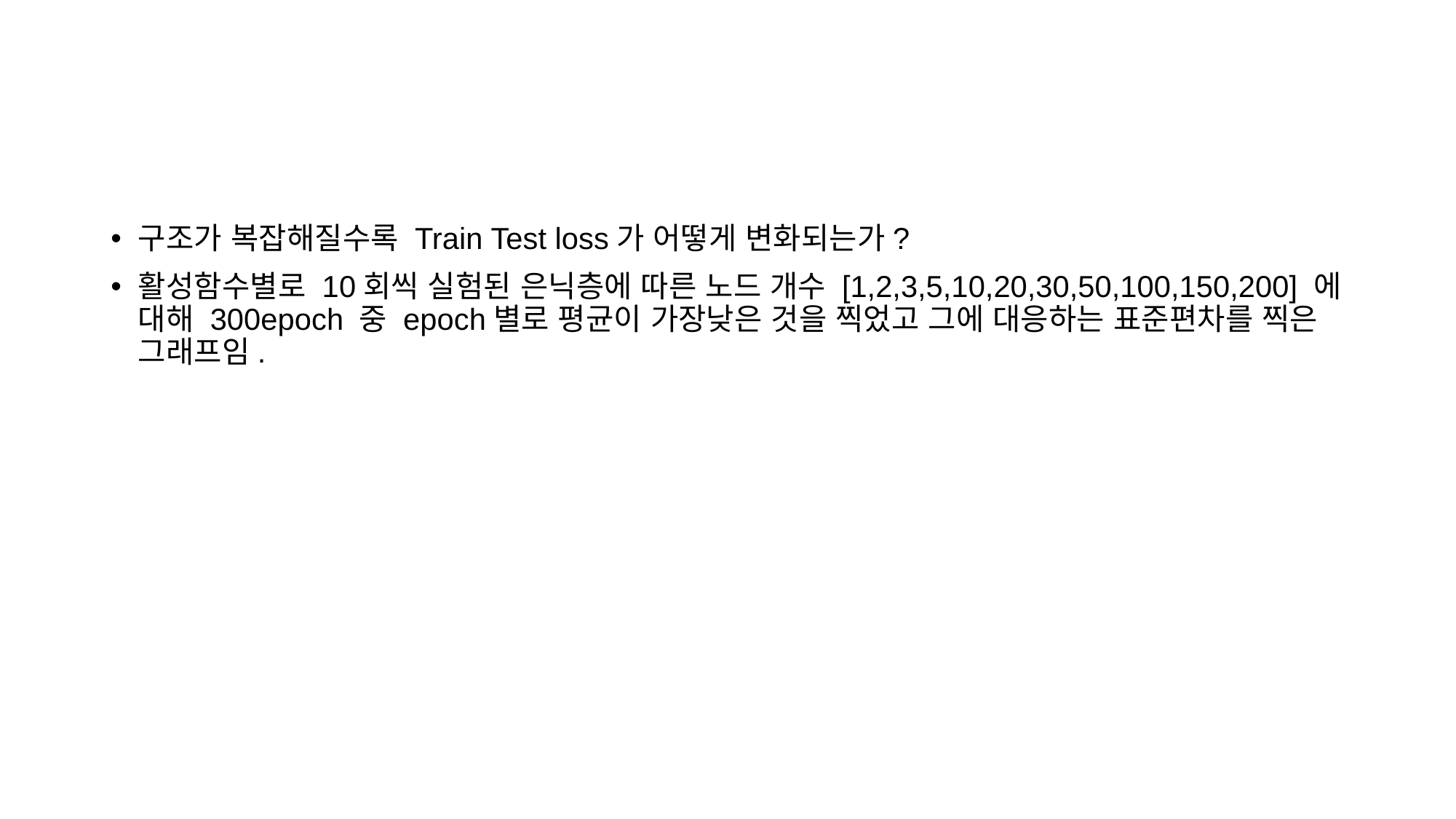

#
구조가 복잡해질수록 Train Test loss가 어떻게 변화되는가?
활성함수별로 10회씩 실험된 은닉층에 따른 노드 개수 [1,2,3,5,10,20,30,50,100,150,200] 에 대해 300epoch 중 epoch별로 평균이 가장낮은 것을 찍었고 그에 대응하는 표준편차를 찍은 그래프임.